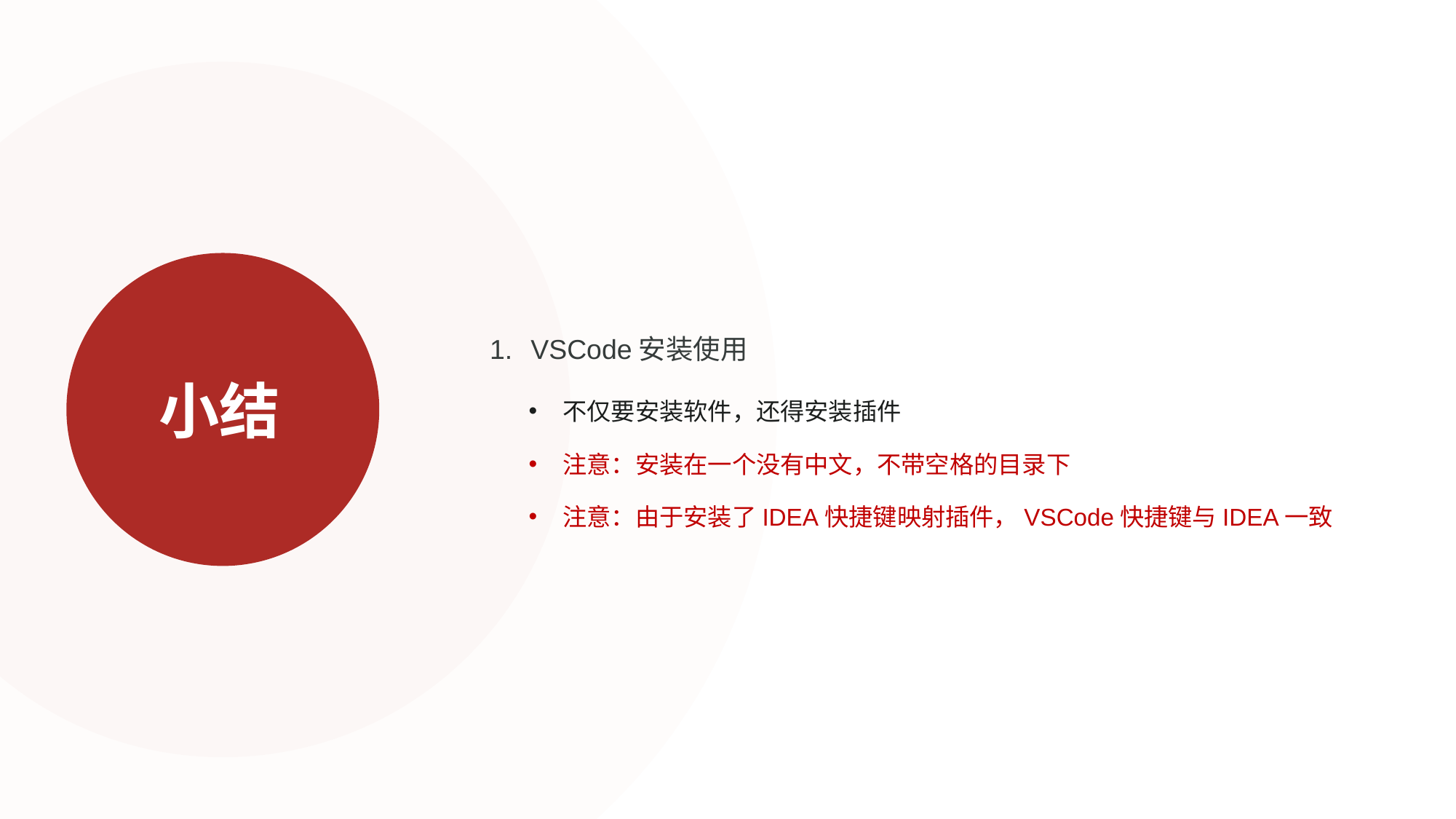

VSCode安装使用
不仅要安装软件，还得安装插件
注意：安装在一个没有中文，不带空格的目录下
注意：由于安装了IDEA快捷键映射插件，VSCode快捷键与IDEA一致